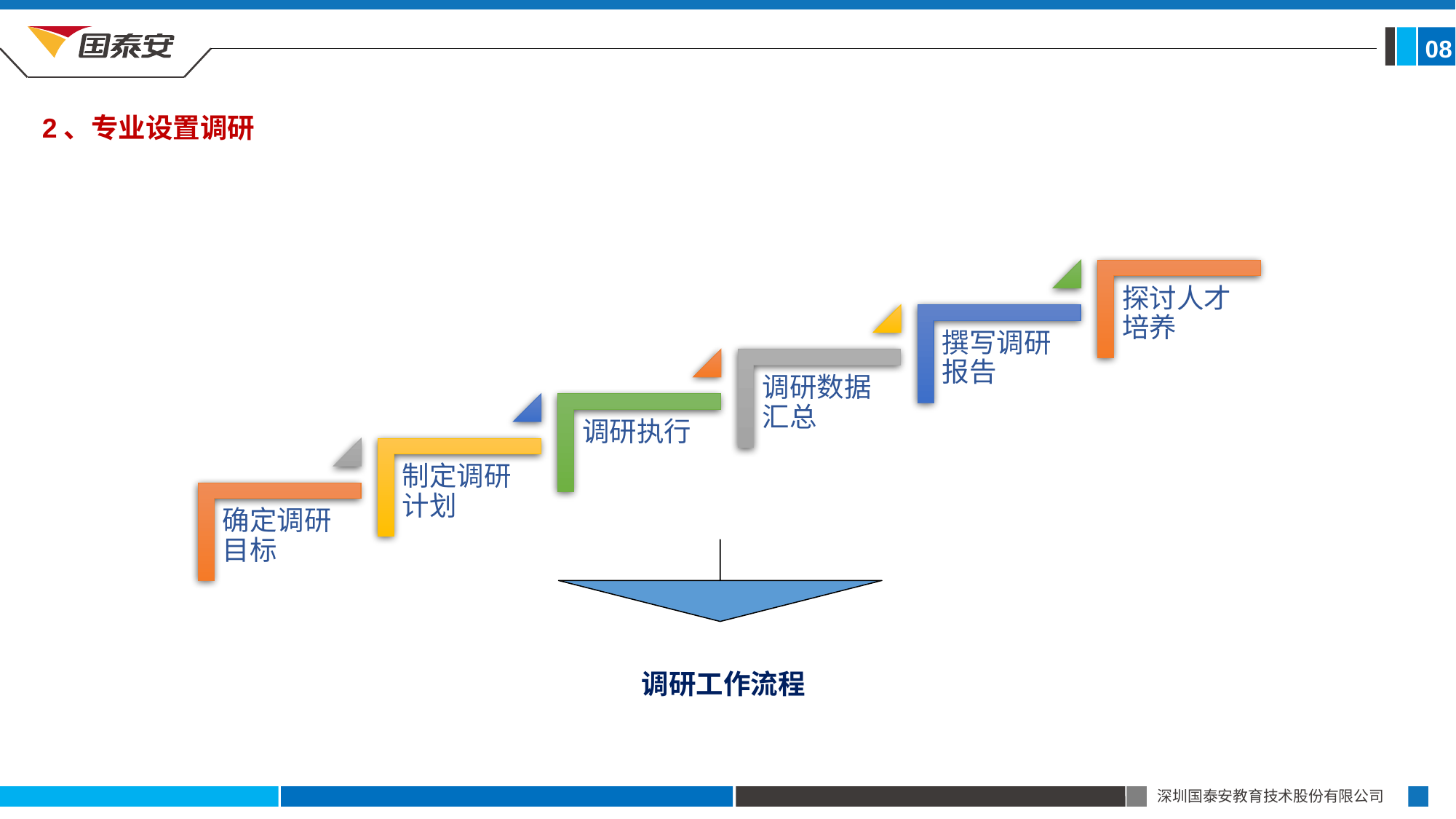

08
2、专业设置调研
确定调研目标
制定调研计划
调研执行
调研数据汇总
撰写调研报告
探讨人才培养

调研工作流程